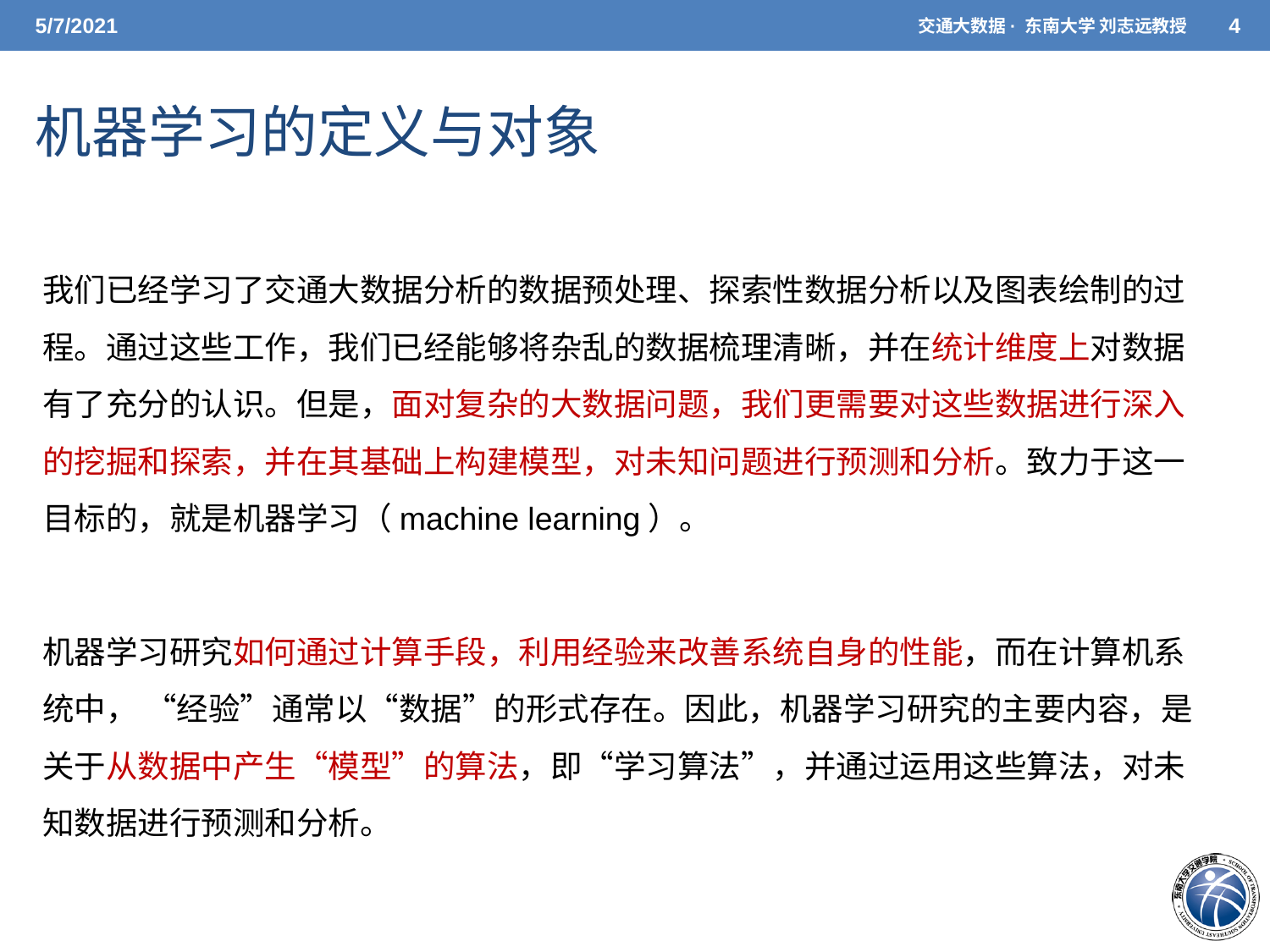

5/7/2021
交通大数据· 东南大学 刘志远教授
4
# 机器学习的定义与对象
我们已经学习了交通大数据分析的数据预处理、探索性数据分析以及图表绘制的过程。通过这些工作，我们已经能够将杂乱的数据梳理清晰，并在统计维度上对数据有了充分的认识。但是，面对复杂的大数据问题，我们更需要对这些数据进行深入的挖掘和探索，并在其基础上构建模型，对未知问题进行预测和分析。致力于这一目标的，就是机器学习（machine learning）。

机器学习研究如何通过计算手段，利用经验来改善系统自身的性能，而在计算机系统中， “经验”通常以“数据”的形式存在。因此，机器学习研究的主要内容，是关于从数据中产生“模型”的算法，即“学习算法”，并通过运用这些算法，对未知数据进行预测和分析。